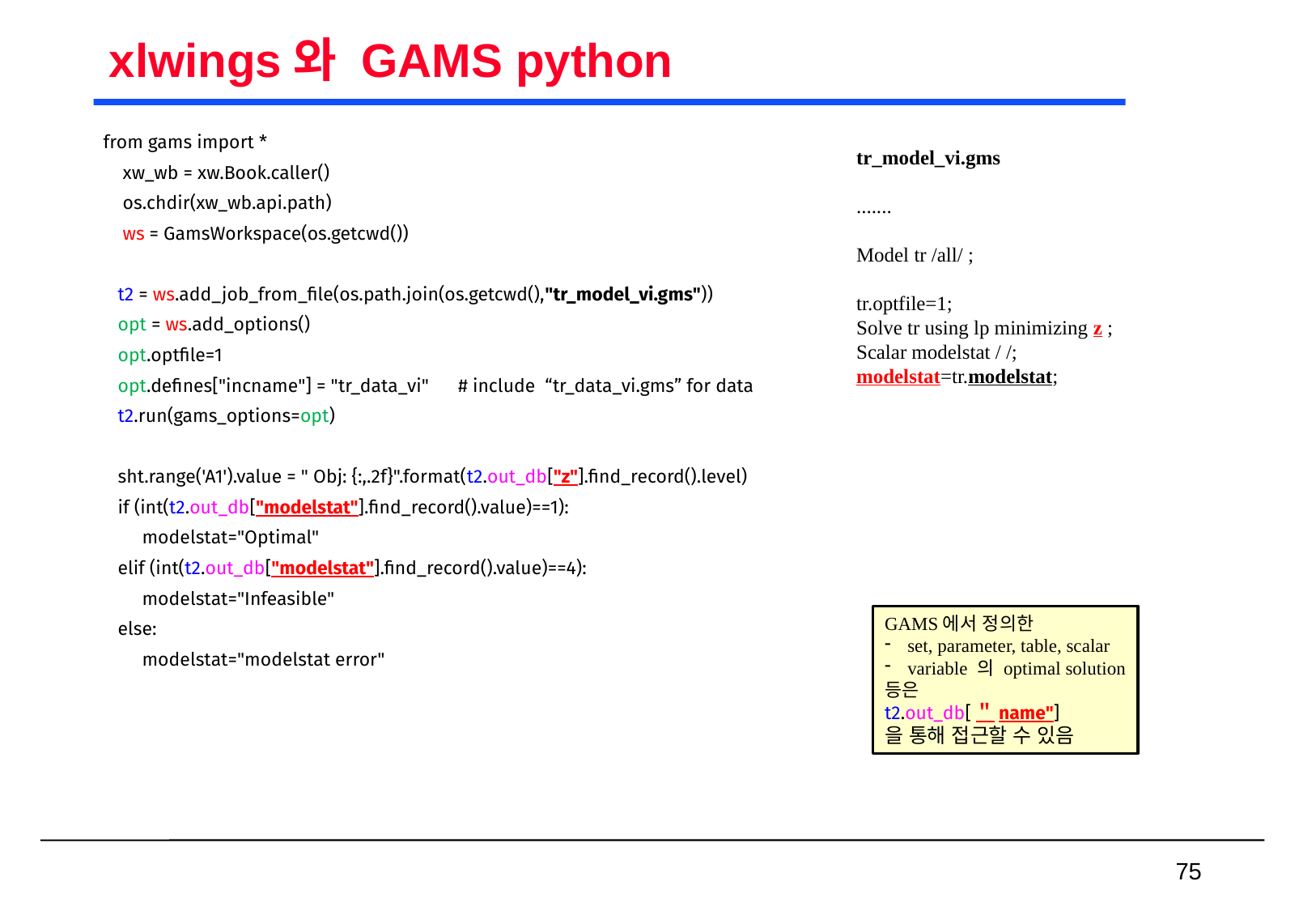

# xlwings와 GAMS python
from gams import *
    xw_wb = xw.Book.caller()
    os.chdir(xw_wb.api.path)
    ws = GamsWorkspace(os.getcwd())

   t2 = ws.add_job_from_file(os.path.join(os.getcwd(),"tr_model_vi.gms"))
   opt = ws.add_options()
   opt.optfile=1
   opt.defines["incname"] = "tr_data_vi"      # include  “tr_data_vi.gms” for data
   t2.run(gams_options=opt)

   sht.range('A1').value = " Obj: {:,.2f}".format(t2.out_db["z"].find_record().level)
   if (int(t2.out_db["modelstat"].find_record().value)==1):
        modelstat="Optimal"
   elif (int(t2.out_db["modelstat"].find_record().value)==4):
        modelstat="Infeasible"
   else:
        modelstat="modelstat error"

tr_model_vi.gms

.......

Model tr /all/ ;

tr.optfile=1;
Solve tr using lp minimizing z ;
Scalar modelstat / /;
modelstat=tr.modelstat;
GAMS에서 정의한
set, parameter, table, scalar
variable 의 optimal solution
등은
t2.out_db[＂name"]
을 통해 접근할 수 있음
 75